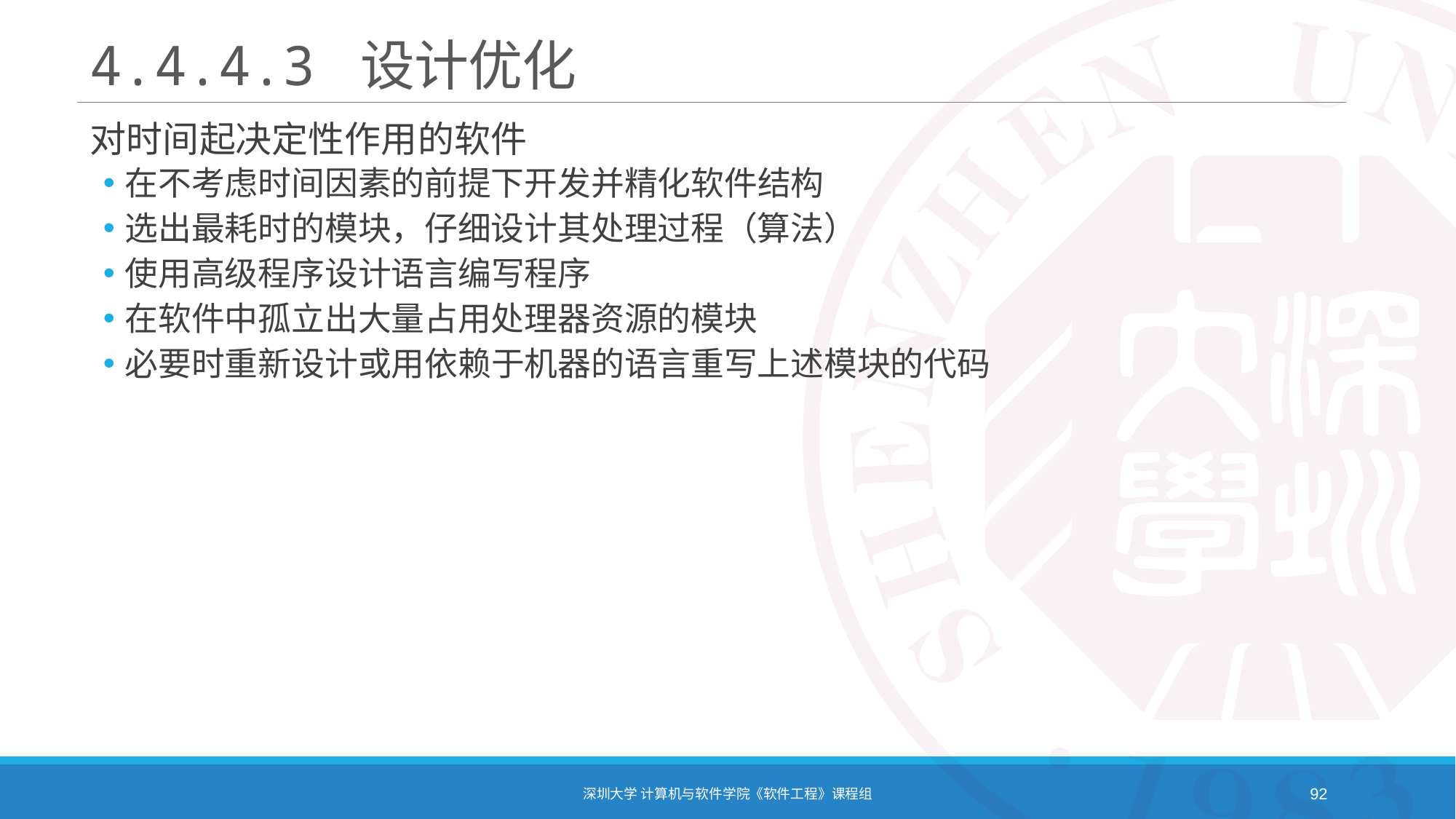

# 4.4.4.3 设计优化
对时间起决定性作用的软件
在不考虑时间因素的前提下开发并精化软件结构
选出最耗时的模块，仔细设计其处理过程（算法）
使用高级程序设计语言编写程序
在软件中孤立出大量占用处理器资源的模块
必要时重新设计或用依赖于机器的语言重写上述模块的代码
深圳大学 计算机与软件学院《软件工程》课程组
92